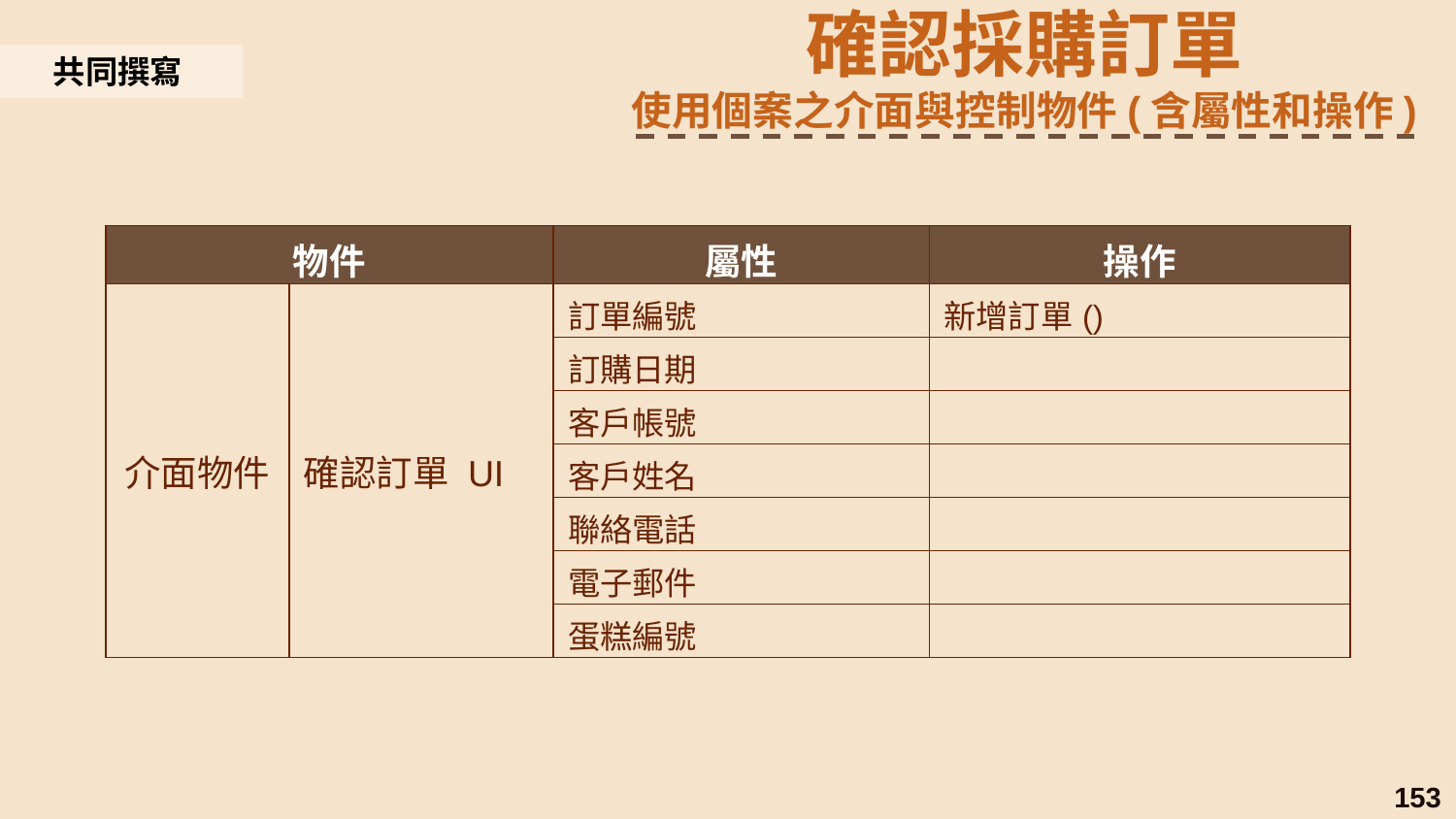

確認採購訂單
使用個案之介面與控制物件(含屬性和操作)

共同撰寫
| 物件 |  | 屬性 | 操作 |
| --- | --- | --- | --- |
| 介面物件 | 確認訂單 UI | 訂單編號 | 新增訂單() |
|  |  | 訂購日期 |  |
|  |  | 客戶帳號 |  |
|  |  | 客戶姓名 |  |
|  |  | 聯絡電話 |  |
|  |  | 電子郵件 |  |
|  |  | 蛋糕編號 |  |
153